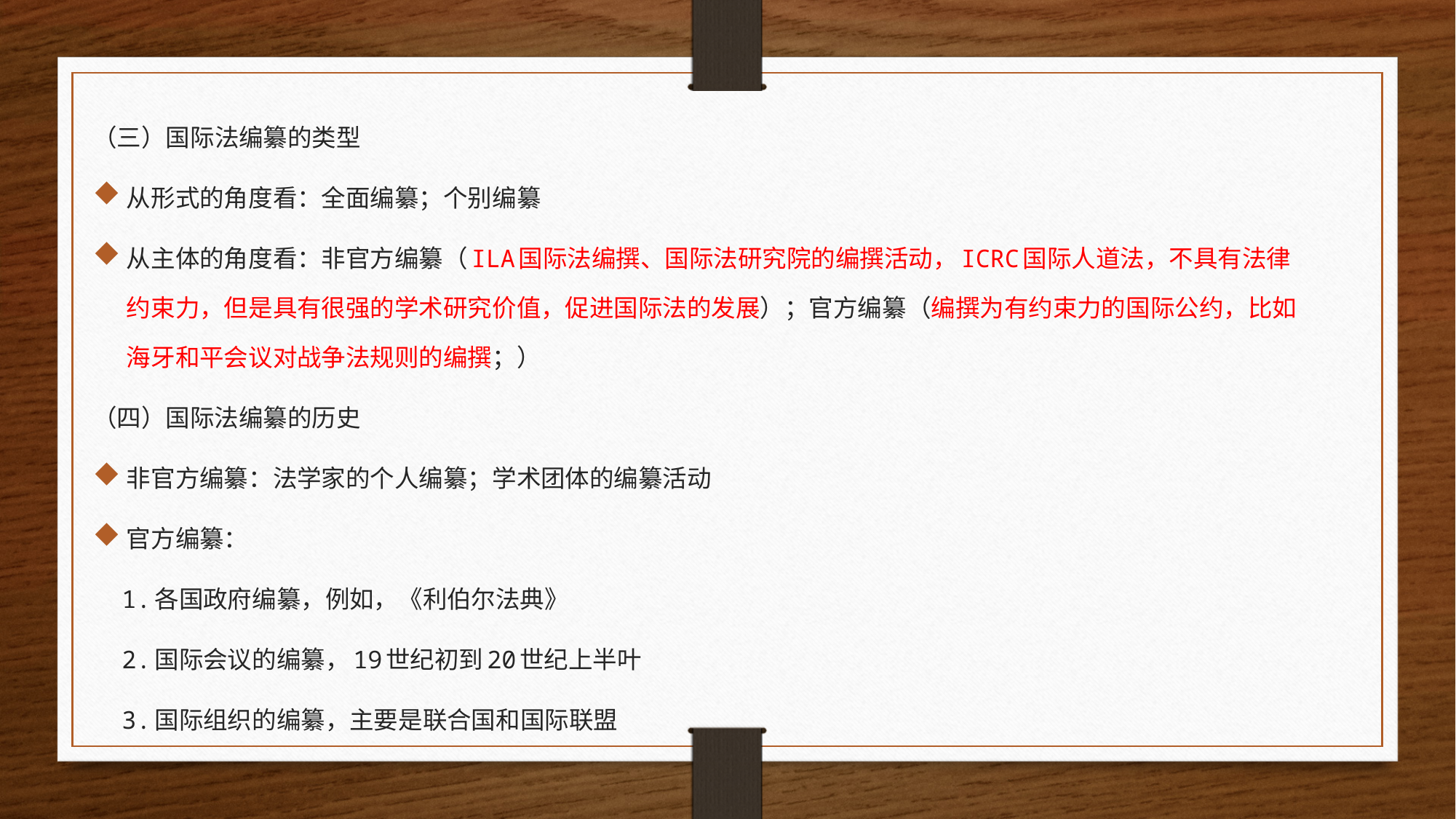

（三）国际法编纂的类型
从形式的角度看：全面编纂；个别编纂
从主体的角度看：非官方编纂（ILA国际法编撰、国际法研究院的编撰活动，ICRC国际人道法，不具有法律约束力，但是具有很强的学术研究价值，促进国际法的发展）；官方编纂（编撰为有约束力的国际公约，比如海牙和平会议对战争法规则的编撰；）
（四）国际法编纂的历史
非官方编纂：法学家的个人编纂；学术团体的编纂活动
官方编纂：
  1.各国政府编纂，例如，《利伯尔法典》
  2.国际会议的编纂，19世纪初到20世纪上半叶
  3.国际组织的编纂，主要是联合国和国际联盟